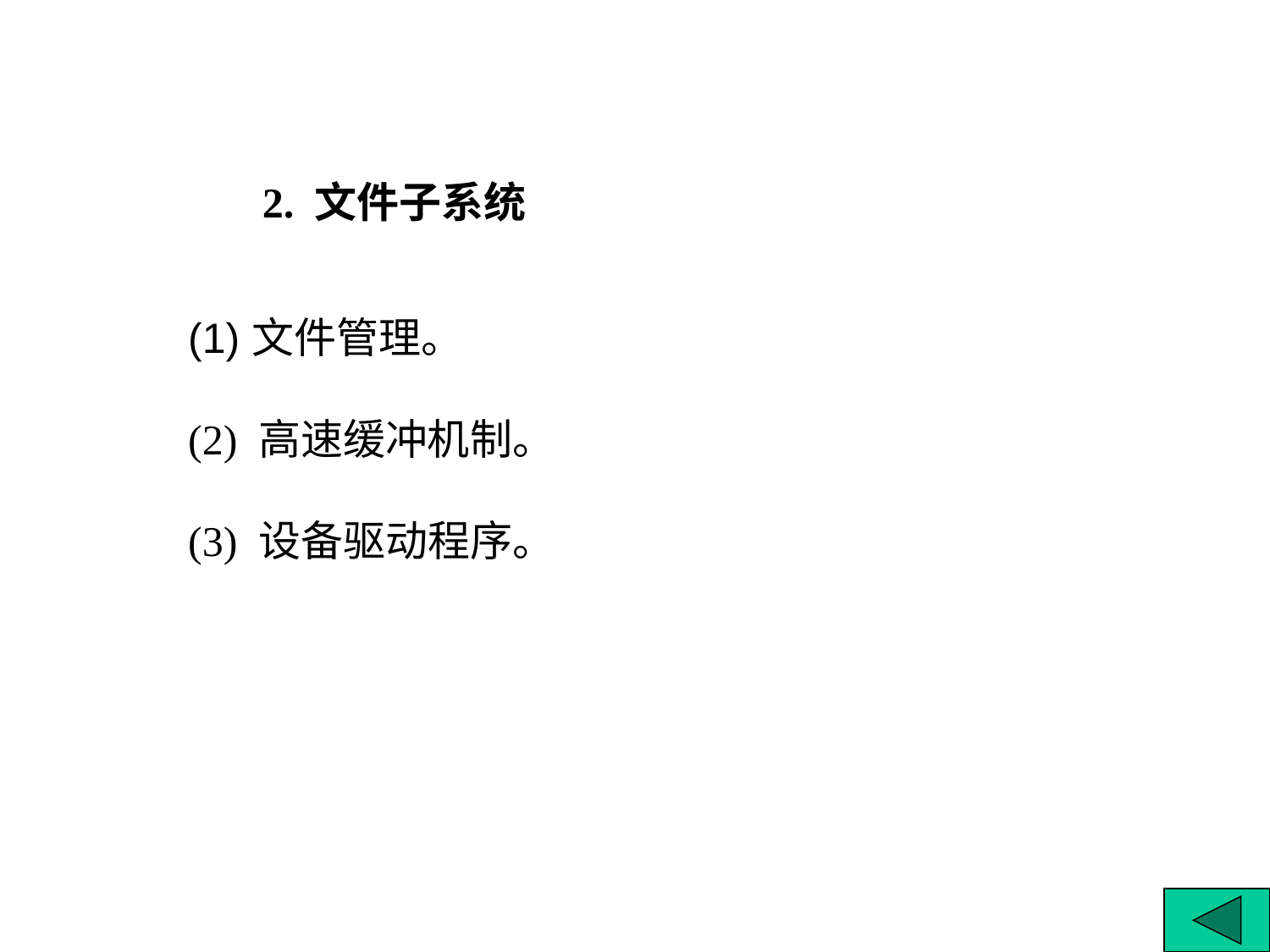

2. 文件子系统
文件管理。
(2) 高速缓冲机制。
(3) 设备驱动程序。